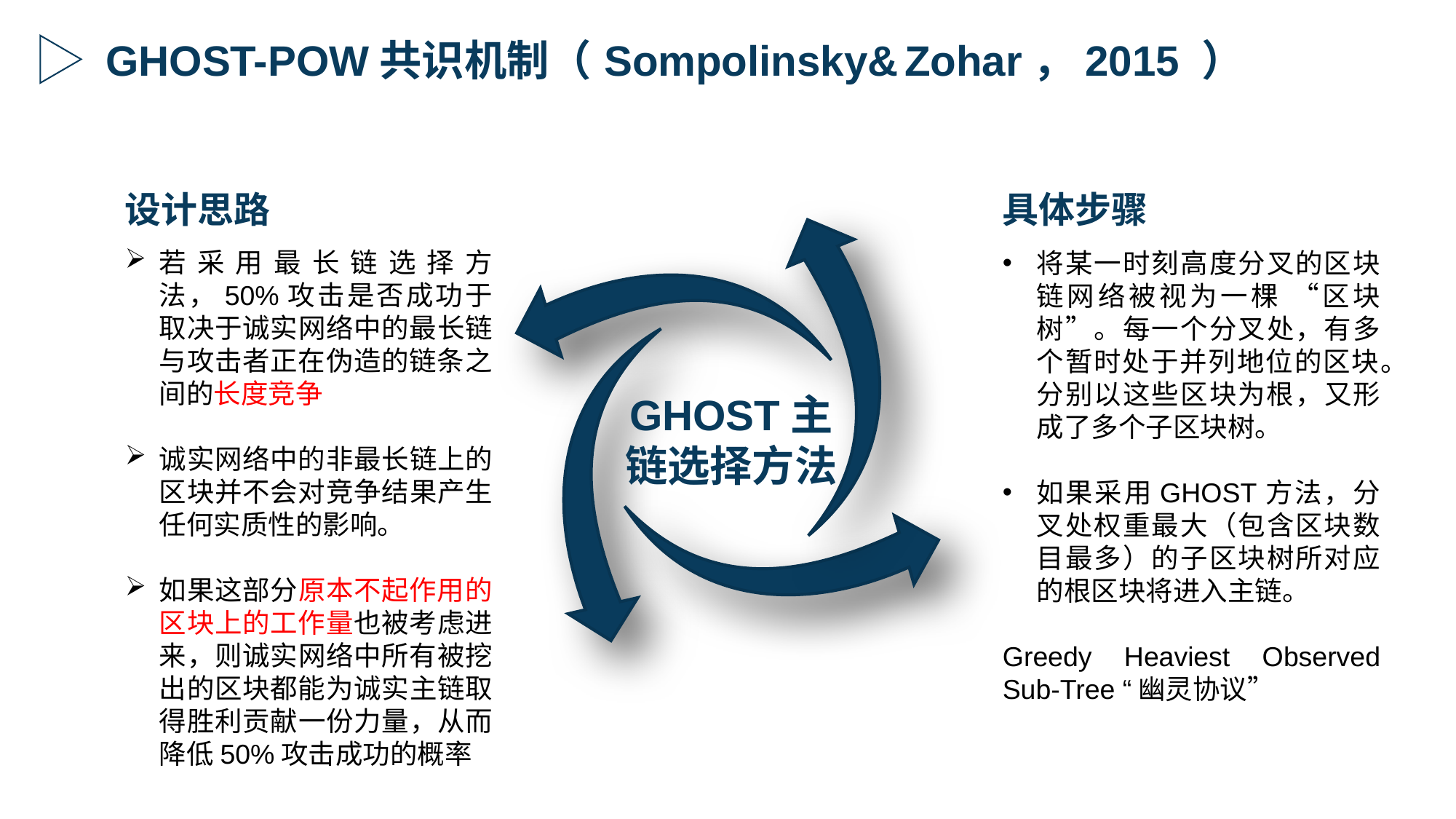

GHOST-POW共识机制（ Sompolinsky& Zohar，2015 ）

设计思路
具体步骤

若采用最长链选择方法，50%攻击是否成功于取决于诚实网络中的最长链与攻击者正在伪造的链条之间的长度竞争

诚实网络中的非最长链上的区块并不会对竞争结果产生任何实质性的影响。

如果这部分原本不起作用的区块上的工作量也被考虑进来，则诚实网络中所有被挖出的区块都能为诚实主链取得胜利贡献一份力量，从而降低50%攻击成功的概率
将某一时刻高度分叉的区块链网络被视为一棵 “区块树”。每一个分叉处，有多个暂时处于并列地位的区块。分别以这些区块为根，又形成了多个子区块树。

如果采用GHOST方法，分叉处权重最大（包含区块数目最多）的子区块树所对应的根区块将进入主链。

Greedy Heaviest Observed Sub-Tree “幽灵协议”

GHOST主链选择方法